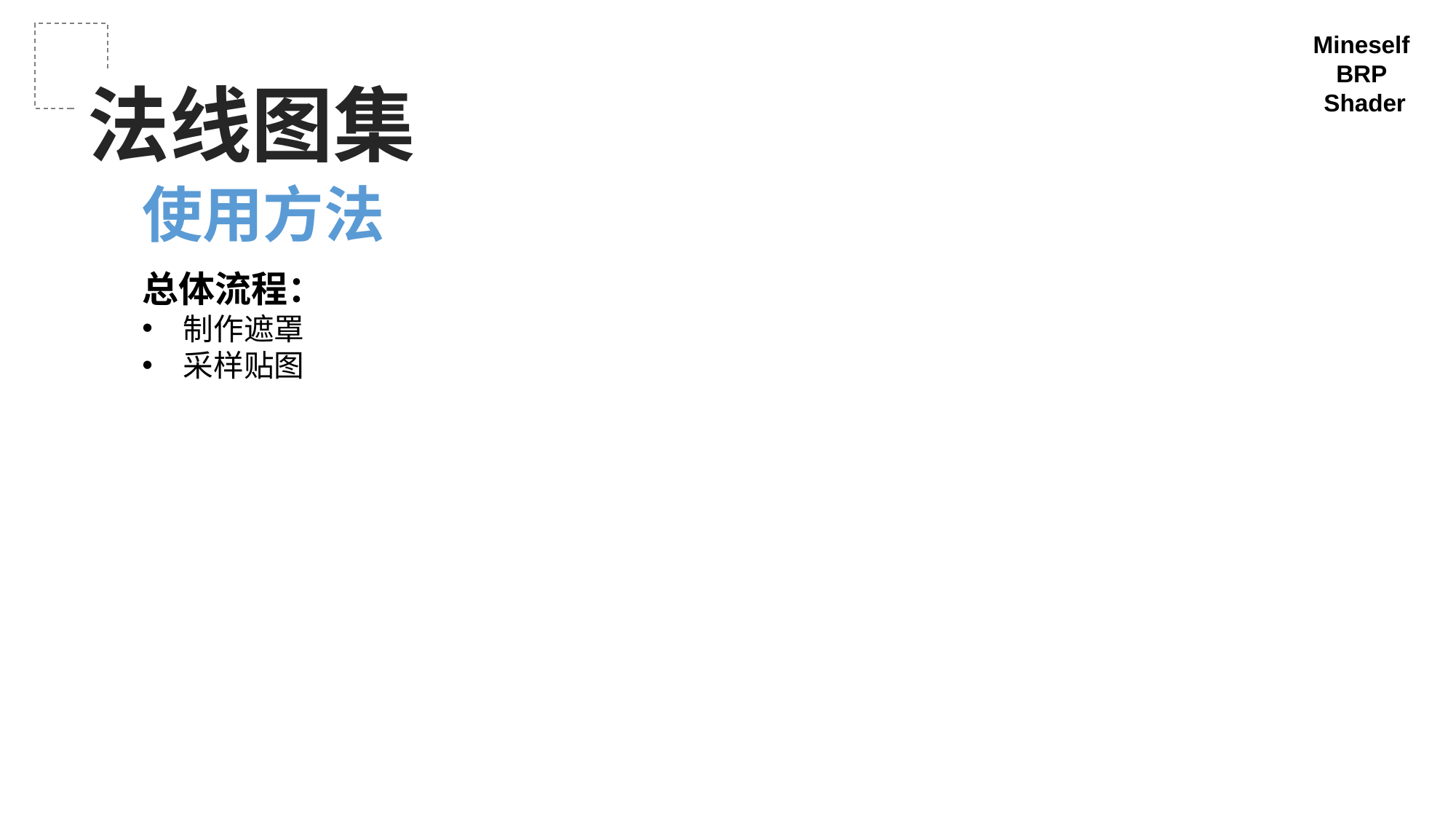

Mineself
BRP
Shader

法线图集
使用方法
总体流程：
制作遮罩
采样贴图